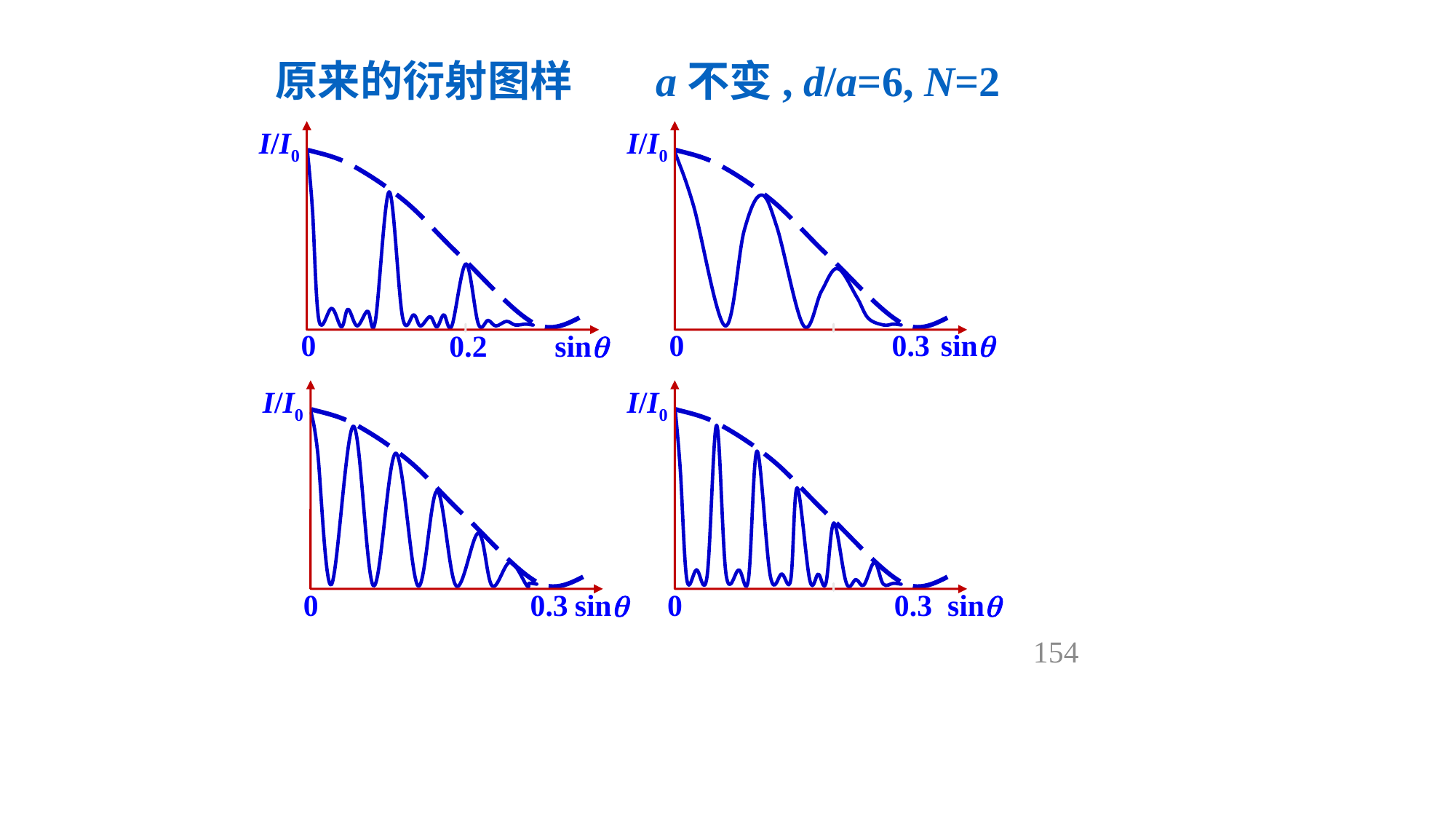

原来的衍射图样
a不变, d/a=6, N=2

I/I0
I/I0

0
0
0.3
sinθ
sinθ
0.2

I/I0
I/I0

0
0.3
sinθ
0
0.3
sinθ

154